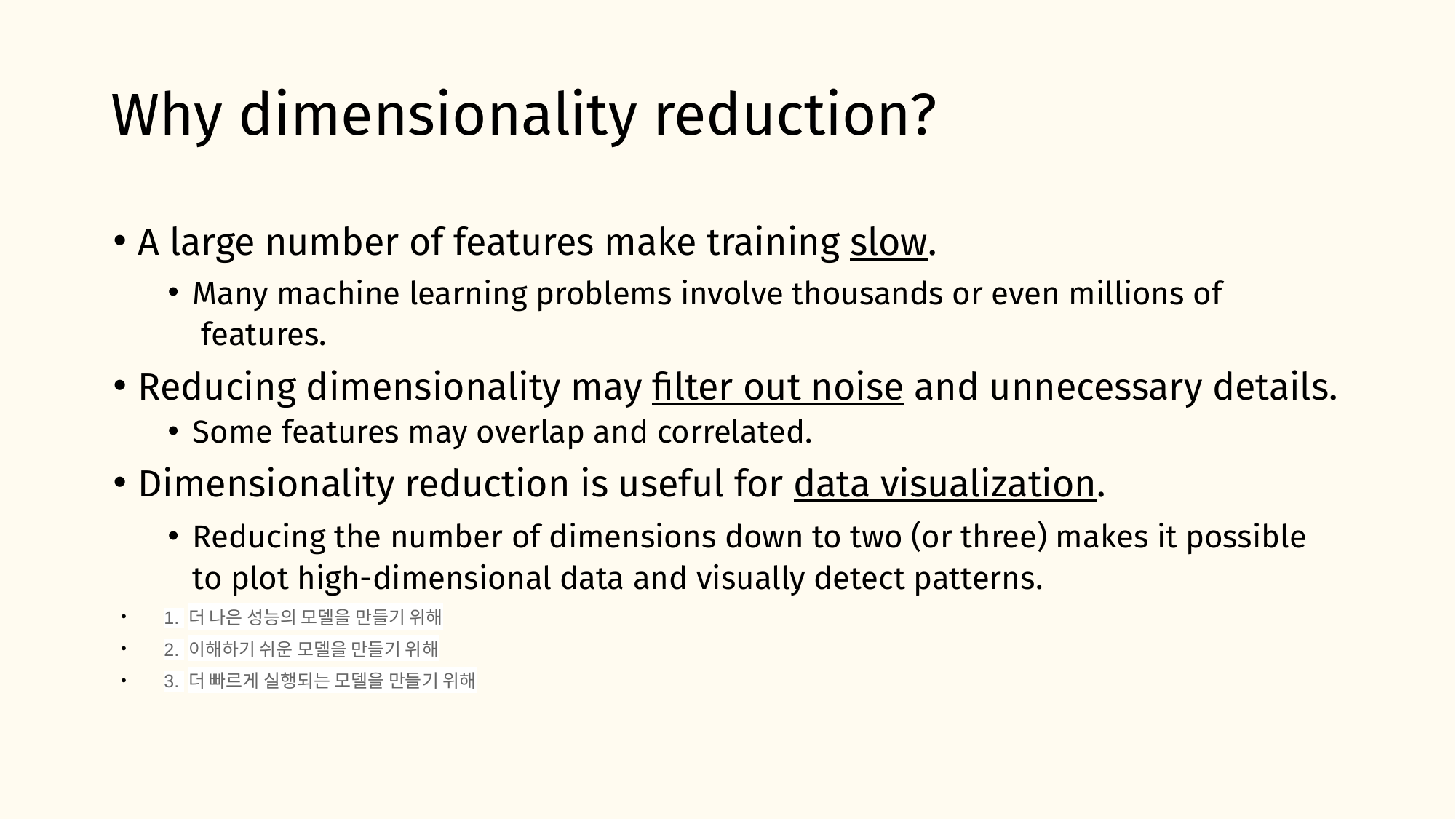

# Why dimensionality reduction?
A large number of features make training slow.
Many machine learning problems involve thousands or even millions of  features.
Reducing dimensionality may filter out noise and unnecessary details.
Some features may overlap and correlated.
Dimensionality reduction is useful for data visualization.
Reducing the number of dimensions down to two (or three) makes it possible  to plot high-dimensional data and visually detect patterns.
1. 더 나은 성능의 모델을 만들기 위해
2. 이해하기 쉬운 모델을 만들기 위해
3. 더 빠르게 실행되는 모델을 만들기 위해